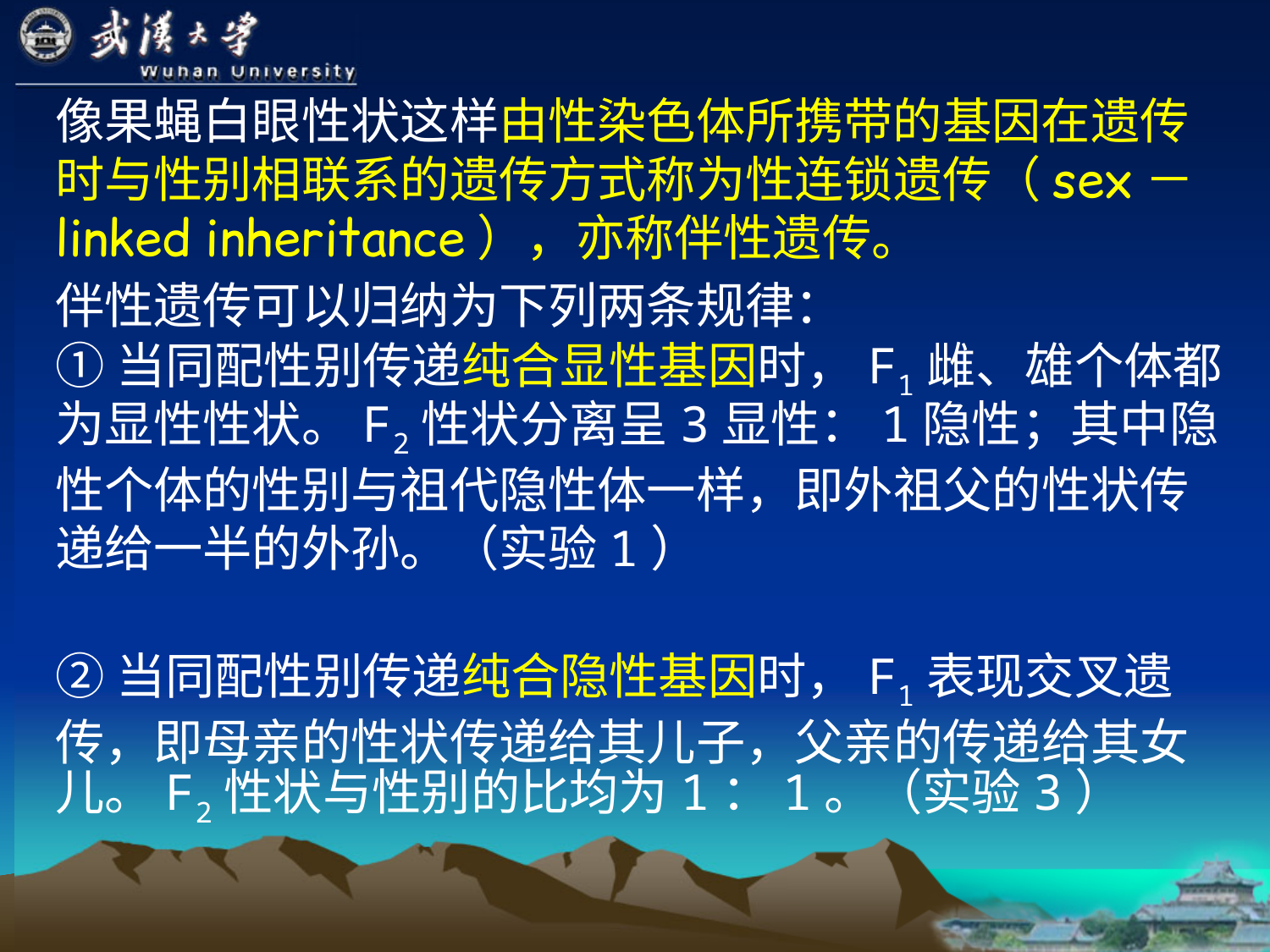

像果蝇白眼性状这样由性染色体所携带的基因在遗传时与性别相联系的遗传方式称为性连锁遗传（sex－linked inheritance），亦称伴性遗传。
伴性遗传可以归纳为下列两条规律：
①当同配性别传递纯合显性基因时，F1雌、雄个体都为显性性状。F2性状分离呈3显性：1隐性；其中隐性个体的性别与祖代隐性体一样，即外祖父的性状传递给一半的外孙。（实验1）

②当同配性别传递纯合隐性基因时，F1表现交叉遗传，即母亲的性状传递给其儿子，父亲的传递给其女儿。F2性状与性别的比均为1：1。（实验3）